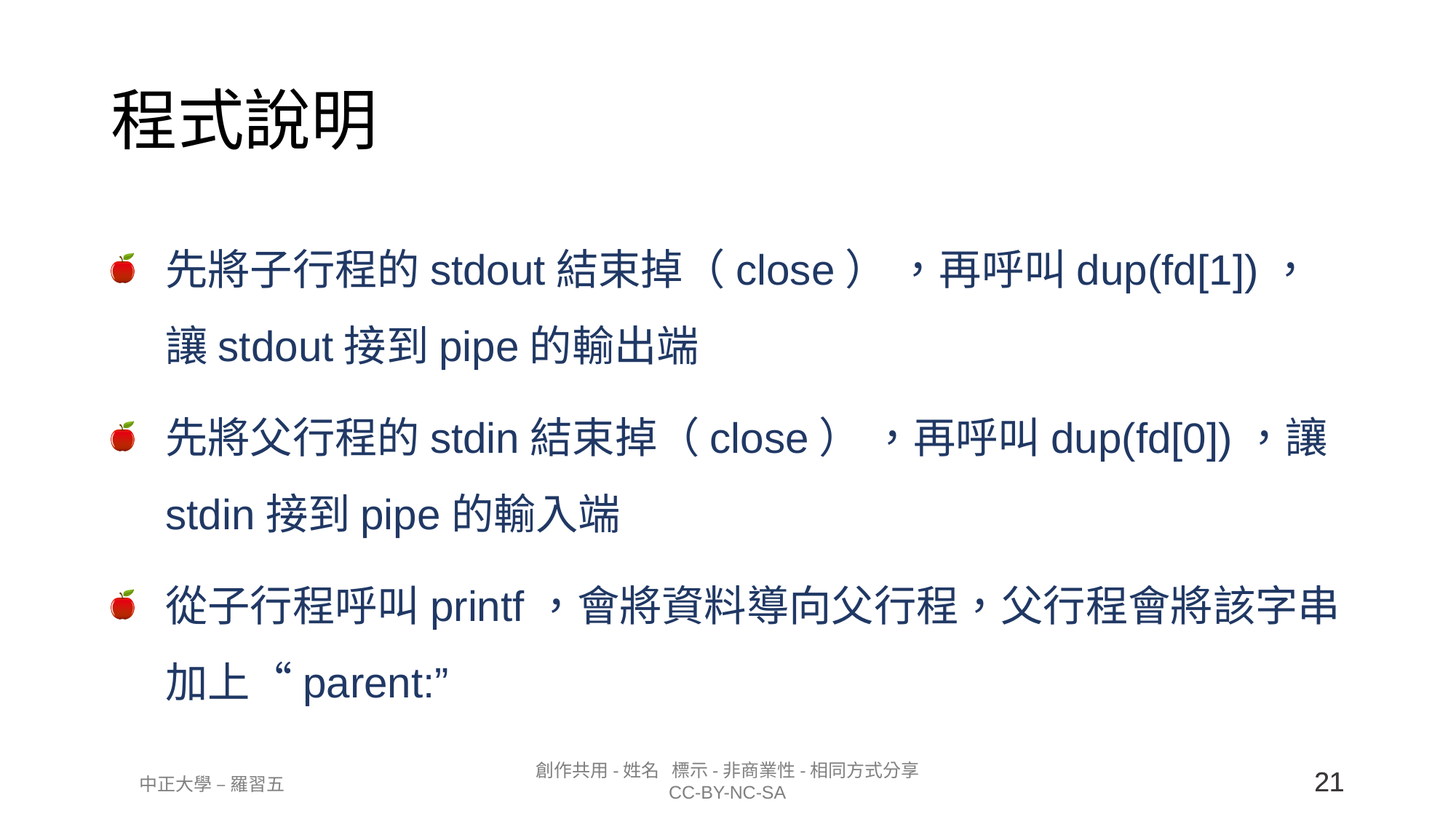

# 程式說明
先將子行程的stdout結束掉（close） ，再呼叫dup(fd[1])，讓stdout接到pipe的輸出端
先將父行程的stdin結束掉（close） ，再呼叫dup(fd[0])，讓stdin接到pipe的輸入端
從子行程呼叫printf，會將資料導向父行程，父行程會將該字串加上“parent:”